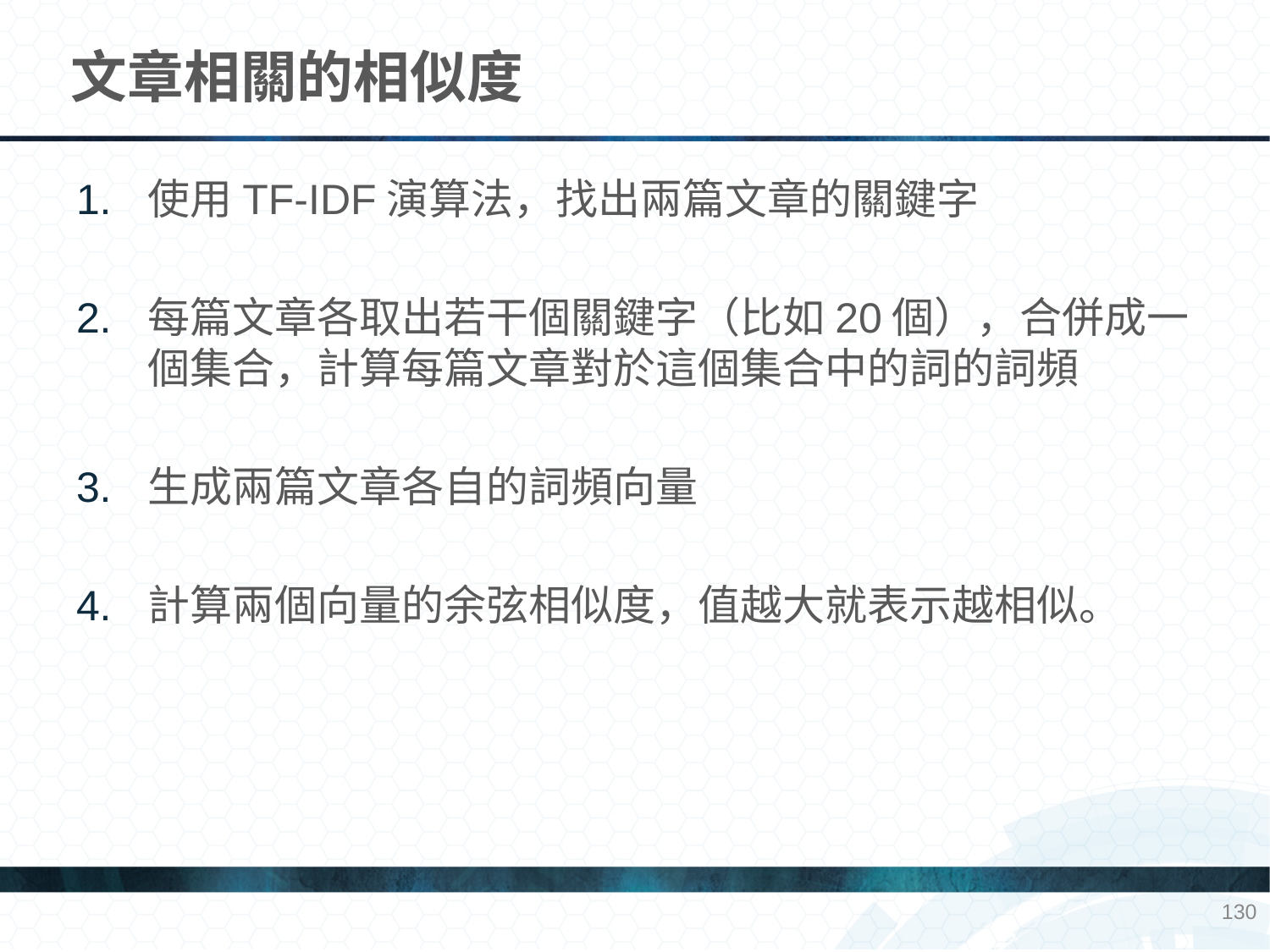

# 文章相關的相似度
使用TF-IDF演算法，找出兩篇文章的關鍵字

每篇文章各取出若干個關鍵字（比如20個），合併成一個集合，計算每篇文章對於這個集合中的詞的詞頻

生成兩篇文章各自的詞頻向量

計算兩個向量的余弦相似度，值越大就表示越相似。
130